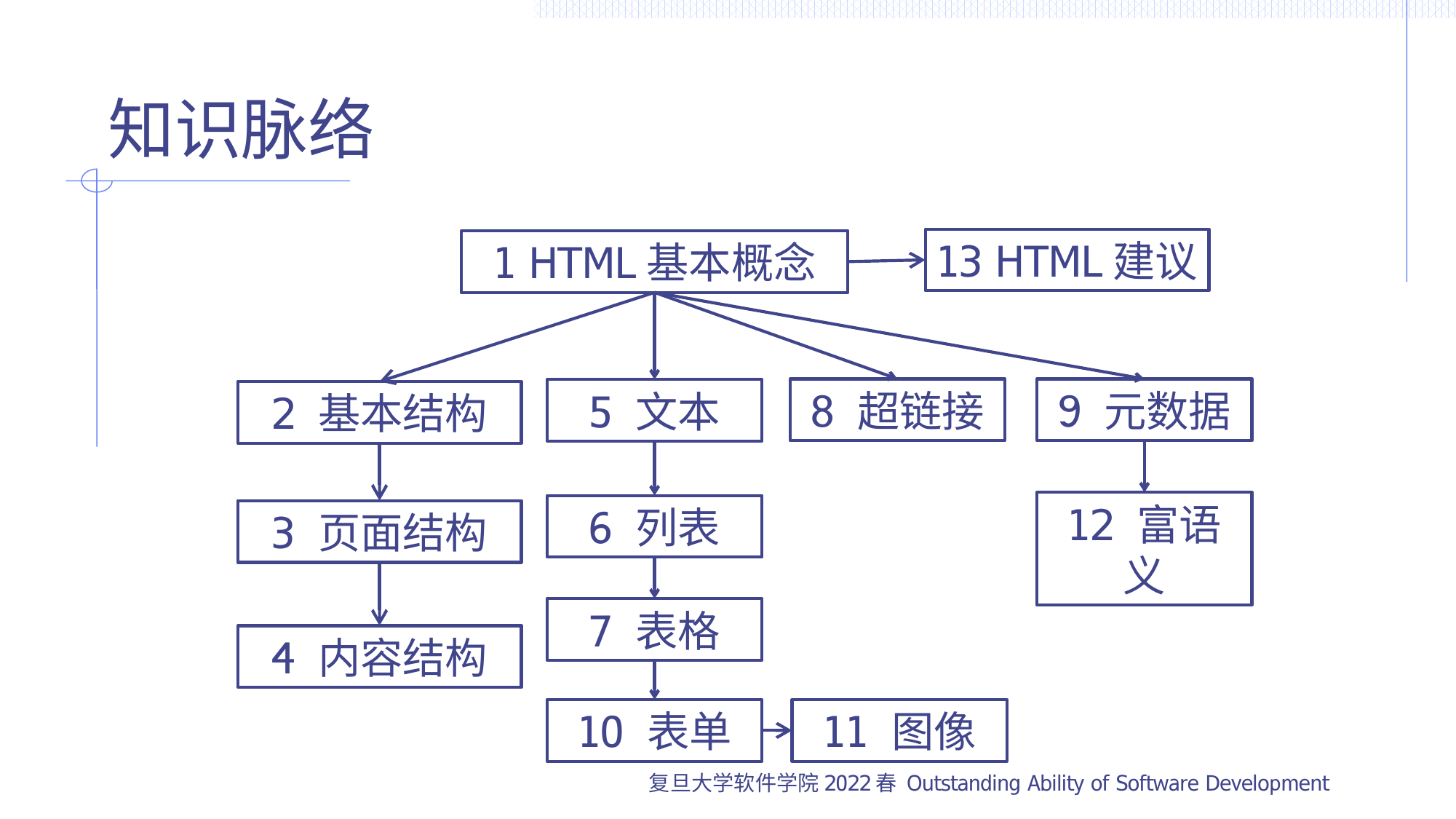

# 知识脉络
13 HTML建议
1 HTML基本概念
8 超链接
9 元数据
5 文本
2 基本结构
12 富语义
6 列表
3 页面结构
7 表格
4 内容结构
10 表单
11 图像